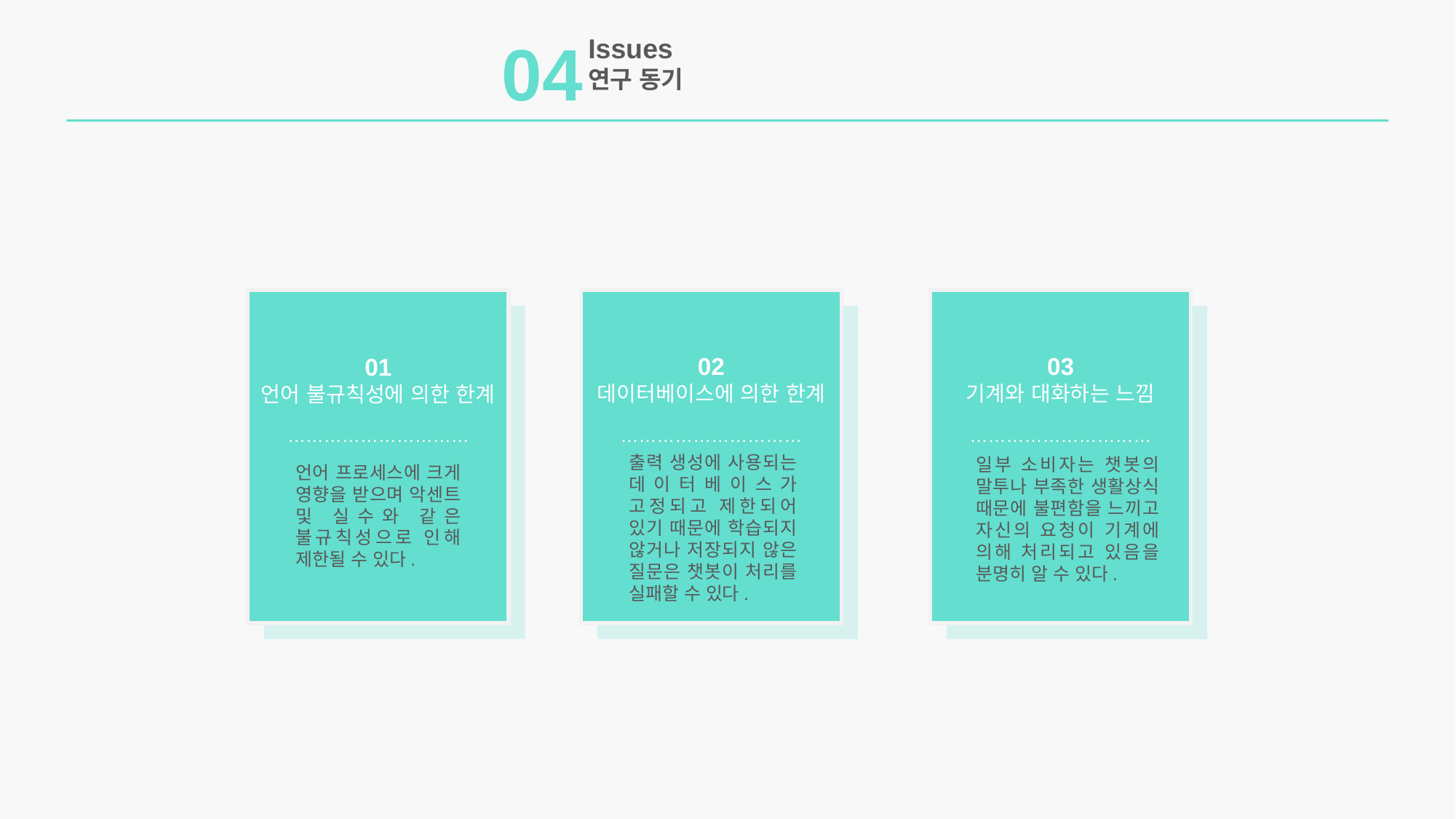

04
Issues
연구 동기

02
데이터베이스에 의한 한계
03
기계와 대화하는 느낌
01
언어 불규칙성에 의한 한계
…………………………

…………………………

…………………………

출력 생성에 사용되는 데이터베이스가 고정되고 제한되어 있기 때문에 학습되지 않거나 저장되지 않은 질문은 챗봇이 처리를 실패할 수 있다.
일부 소비자는 챗봇의 말투나 부족한 생활상식 때문에 불편함을 느끼고 자신의 요청이 기계에 의해 처리되고 있음을 분명히 알 수 있다.
언어 프로세스에 크게 영향을 받으며 악센트 및 실수와 같은 불규칙성으로 인해 제한될 수 있다.